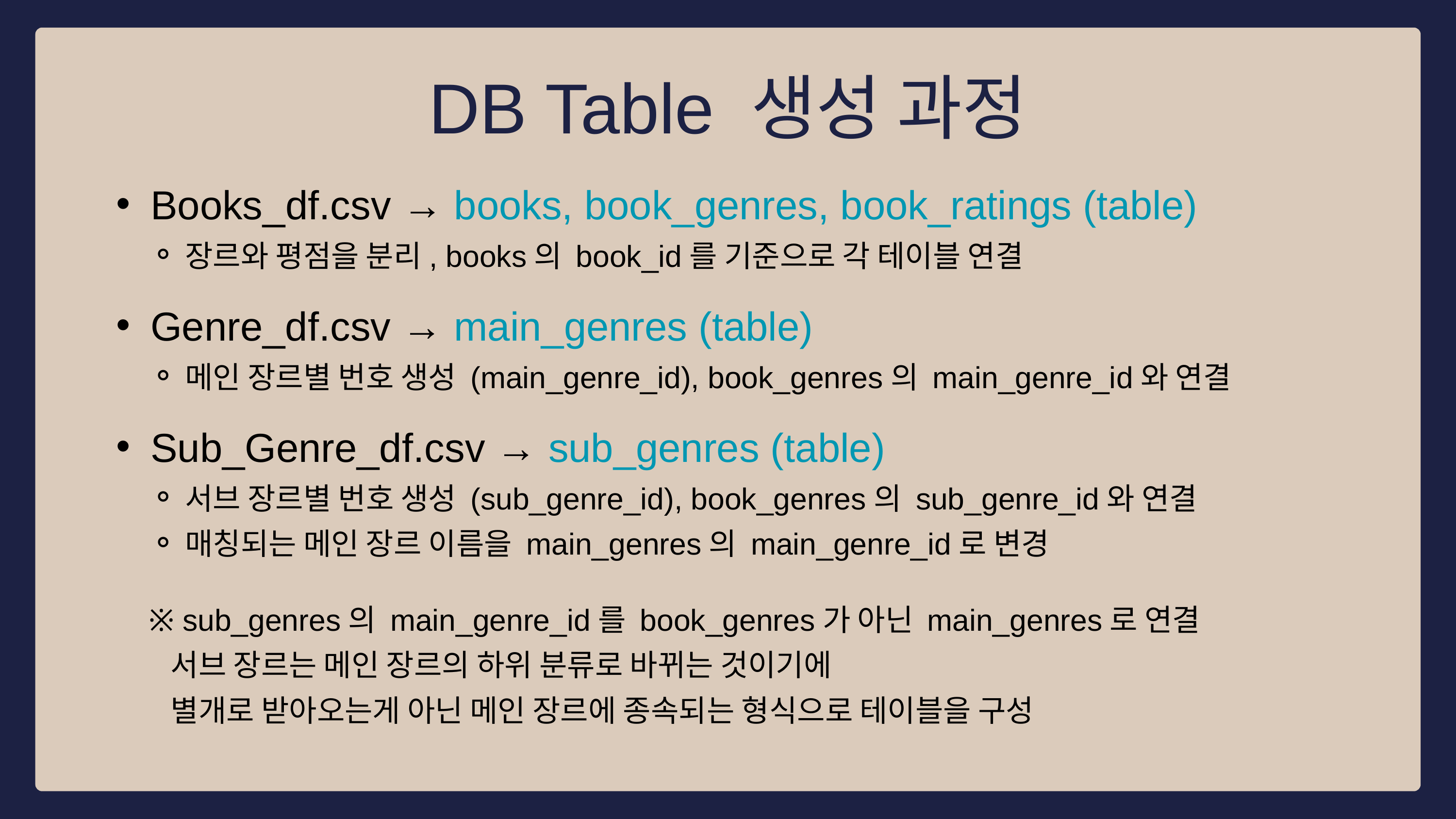

DB Table 생성 과정
Books_df.csv → books, book_genres, book_ratings (table)
장르와 평점을 분리, books의 book_id를 기준으로 각 테이블 연결

Genre_df.csv → main_genres (table)
메인 장르별 번호 생성 (main_genre_id), book_genres의 main_genre_id와 연결

Sub_Genre_df.csv → sub_genres (table)
서브 장르별 번호 생성 (sub_genre_id), book_genres의 sub_genre_id와 연결
매칭되는 메인 장르 이름을 main_genres의 main_genre_id로 변경

        ※ sub_genres의 main_genre_id를 book_genres가 아닌 main_genres로 연결
            서브 장르는 메인 장르의 하위 분류로 바뀌는 것이기에
            별개로 받아오는게 아닌 메인 장르에 종속되는 형식으로 테이블을 구성